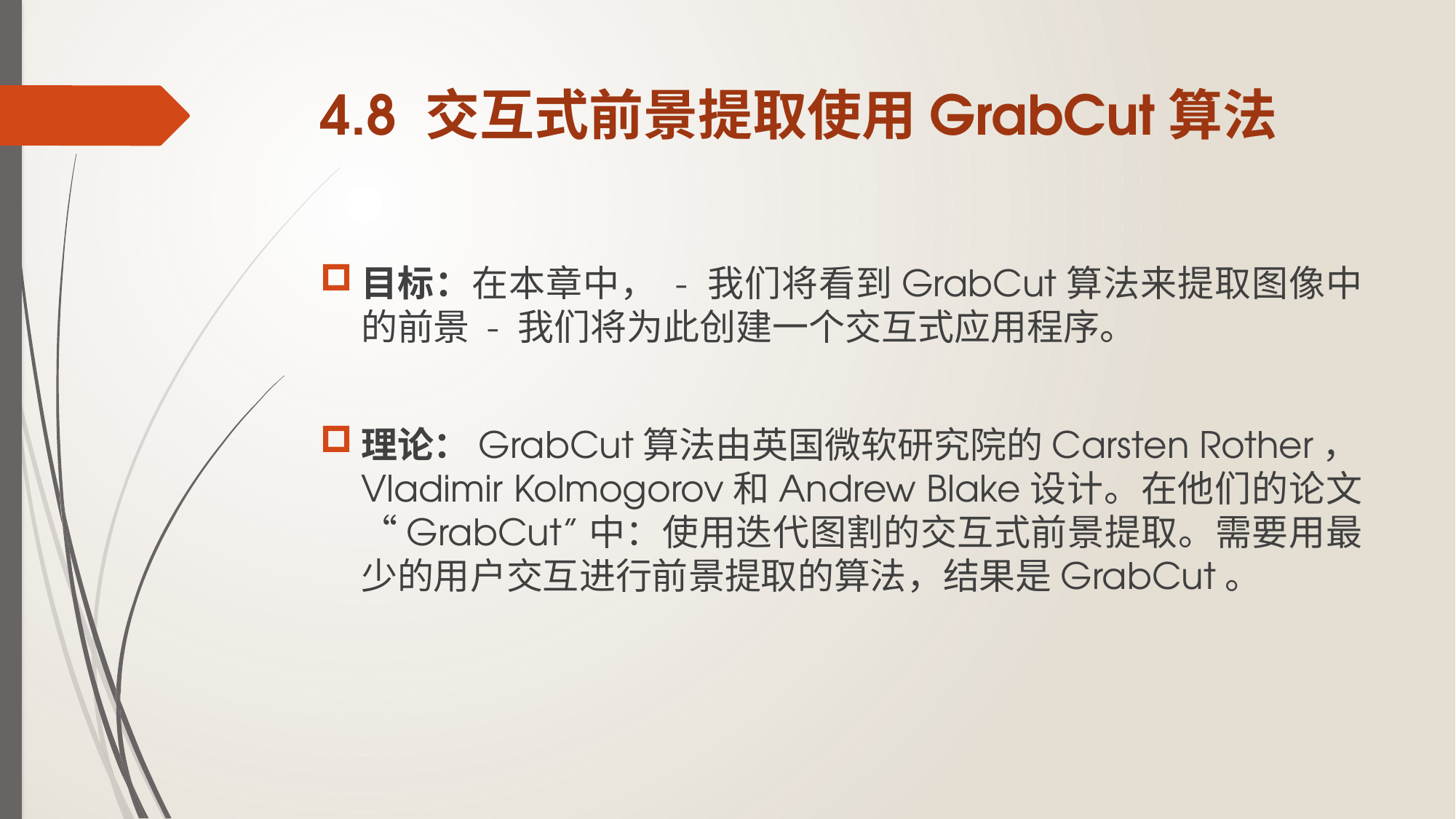

# 4.8 交互式前景提取使用GrabCut算法
目标：在本章中， - 我们将看到GrabCut算法来提取图像中的前景 - 我们将为此创建一个交互式应用程序。

理论：GrabCut算法由英国微软研究院的Carsten Rother，Vladimir Kolmogorov和Andrew Blake设计。在他们的论文“GrabCut”中：使用迭代图割的交互式前景提取。需要用最少的用户交互进行前景提取的算法，结果是GrabCut。